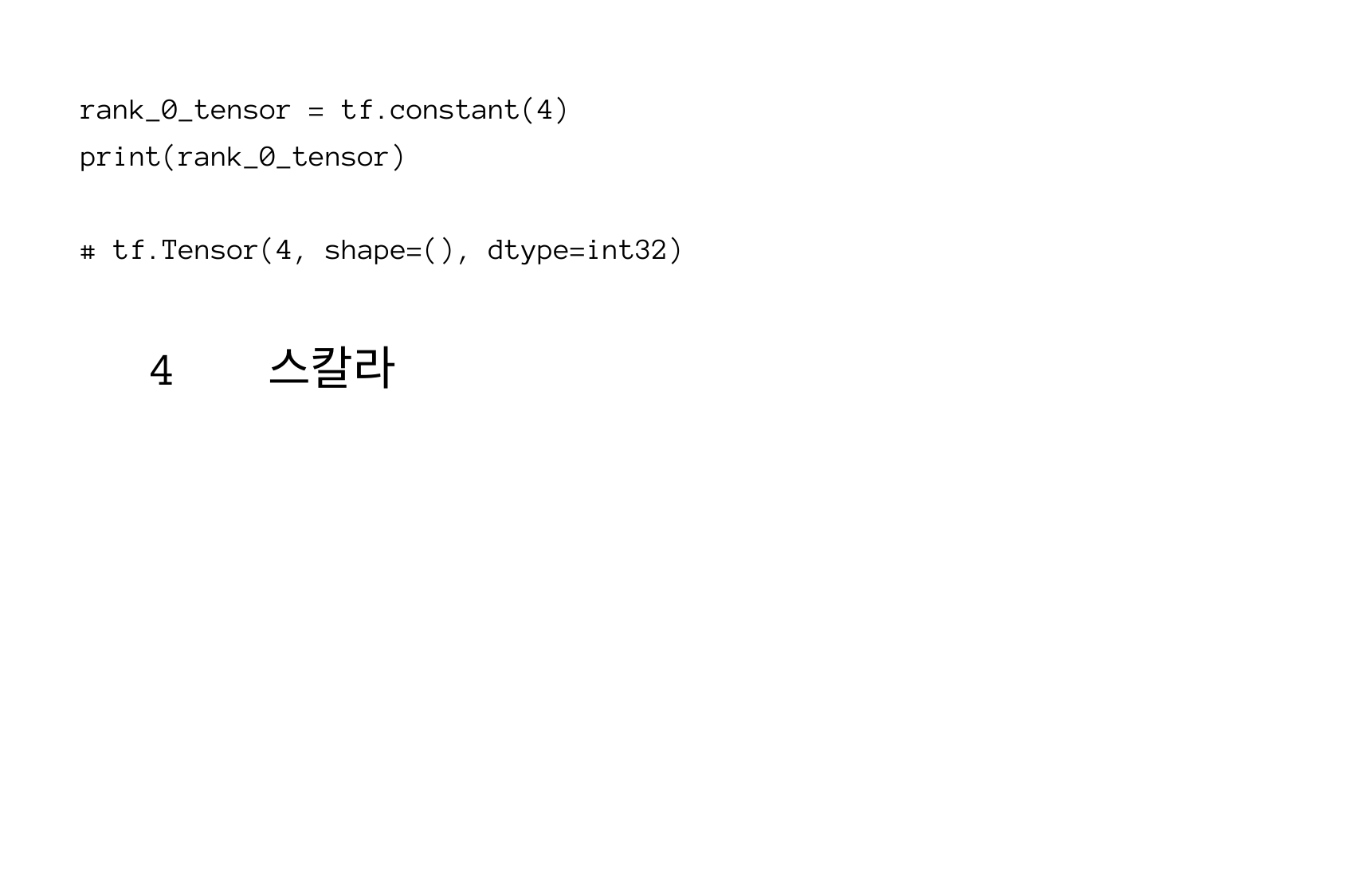

rank_0_tensor = tf.constant(4)
print(rank_0_tensor)

# tf.Tensor(4, shape=(), dtype=int32)
4
스칼라